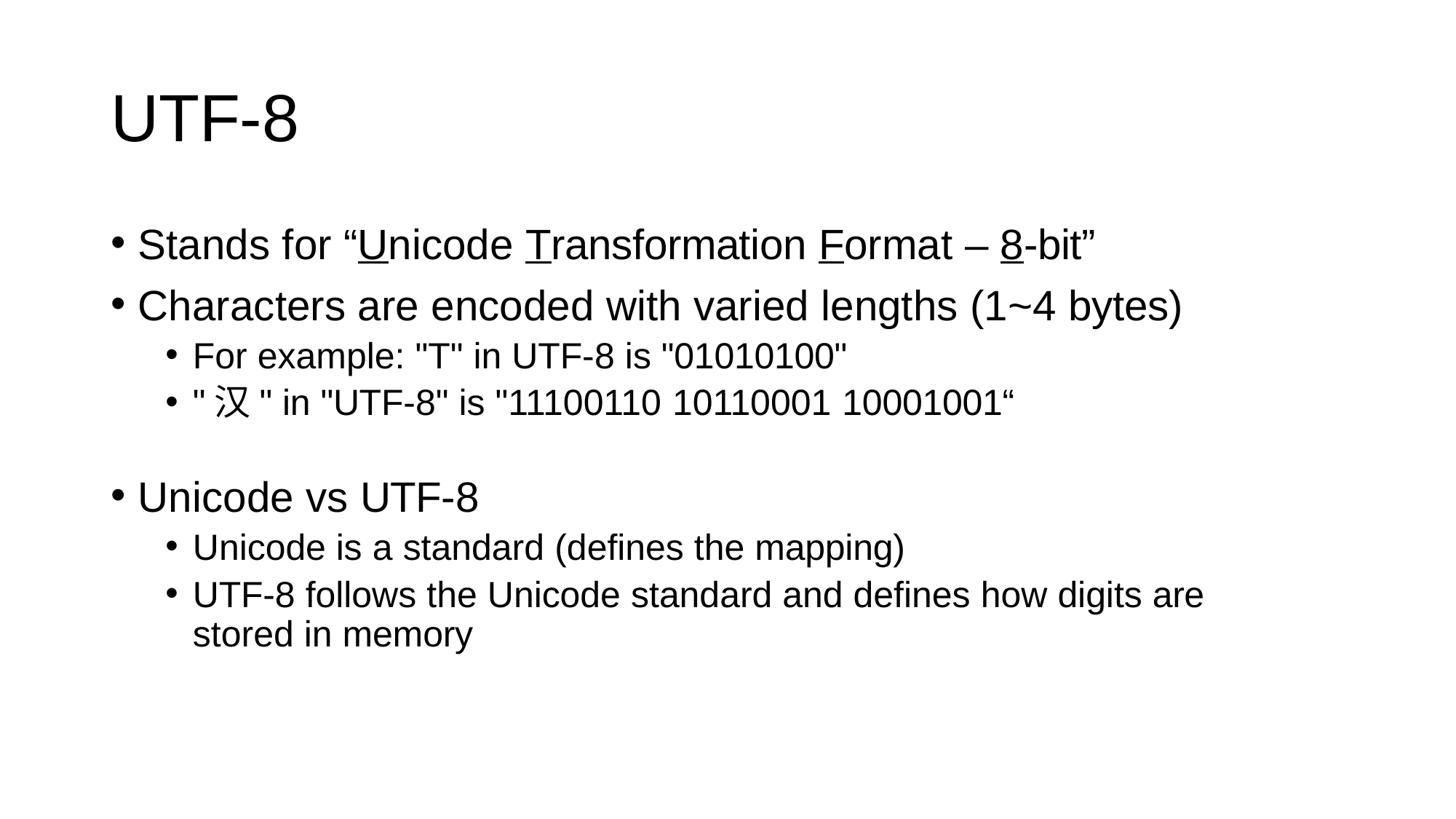

# UTF-8
Stands for “Unicode Transformation Format – 8-bit”
Characters are encoded with varied lengths (1~4 bytes)
For example: "T" in UTF-8 is "01010100"
"汉" in "UTF-8" is "11100110 10110001 10001001“

Unicode vs UTF-8
Unicode is a standard (defines the mapping)
UTF-8 follows the Unicode standard and defines how digits are stored in memory
30